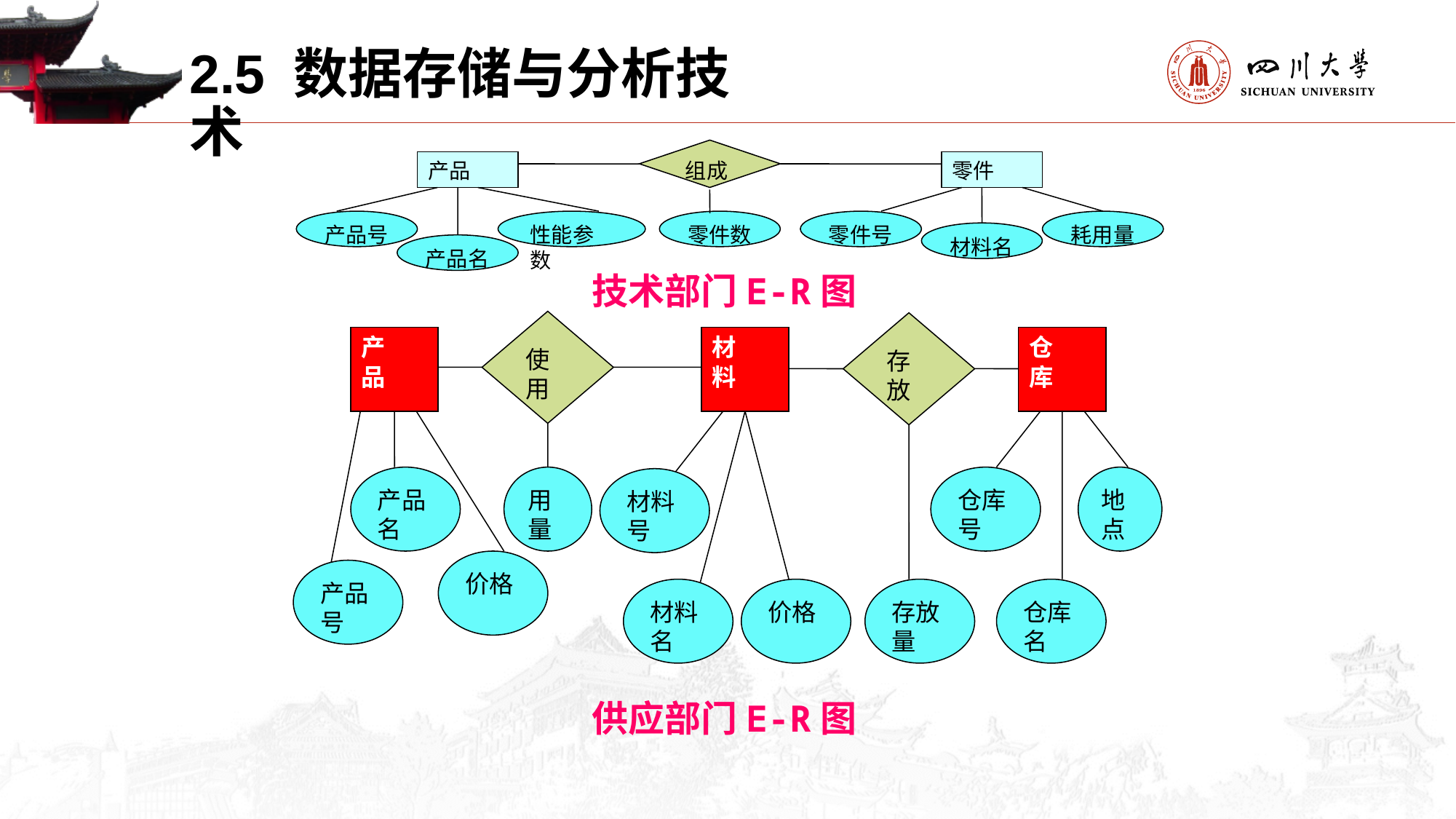

2.5 数据存储与分析技术

组成
产品
零件

产品号
性能参数
零件数
零件号
耗用量
材料名
产品名

技术部门E-R图
使用
存放
产
品
材
料
仓
库

产品名
用量
仓库号
地点
材料号
价格
产品号
材料名
价格
存放量
仓库名
供应部门E-R图